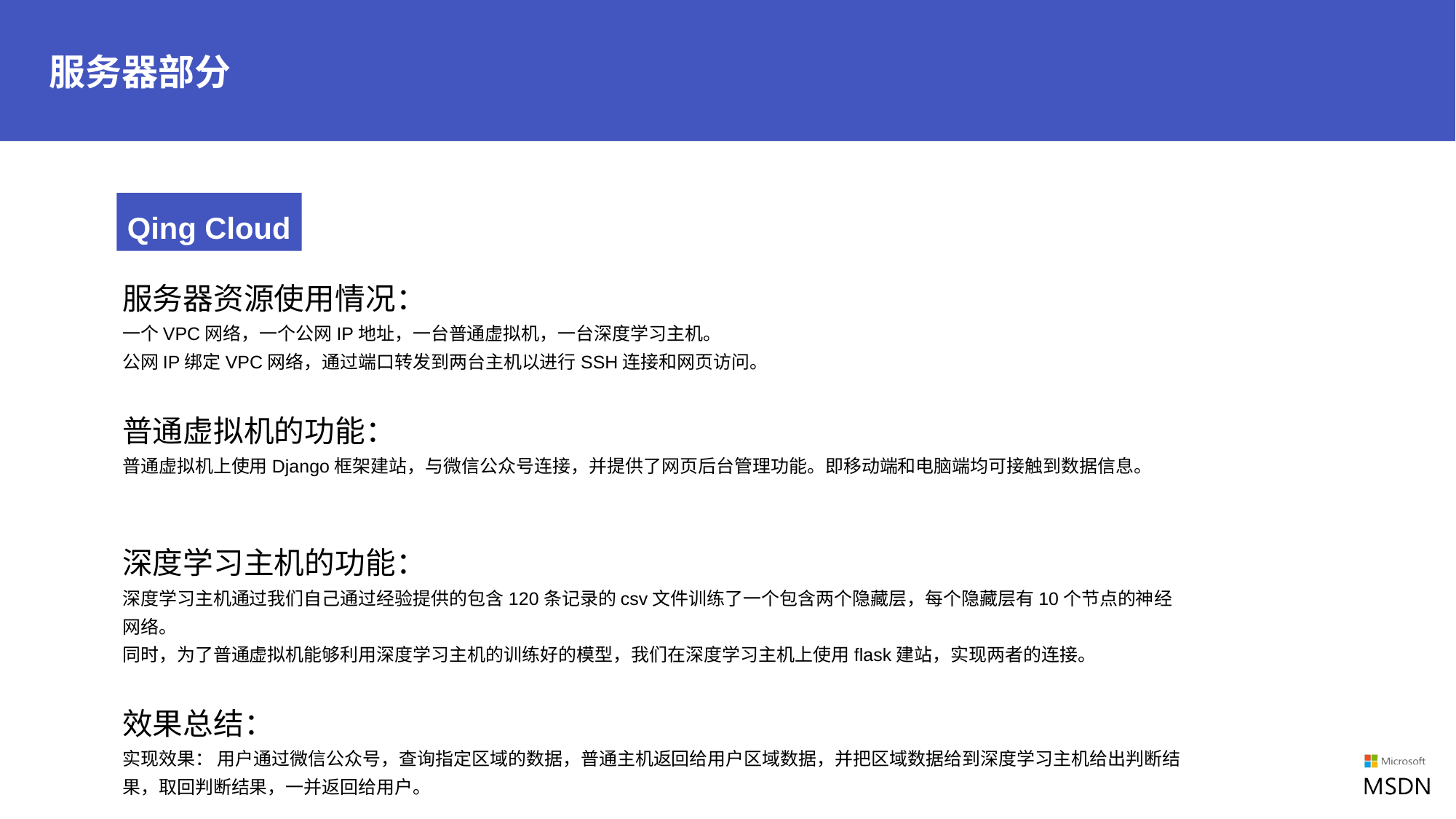

服务器部分
Qing Cloud
服务器资源使用情况：
一个VPC网络，一个公网IP地址，一台普通虚拟机，一台深度学习主机。
公网IP绑定VPC网络，通过端口转发到两台主机以进行SSH连接和网页访问。

普通虚拟机的功能：
普通虚拟机上使用Django框架建站，与微信公众号连接，并提供了网页后台管理功能。即移动端和电脑端均可接触到数据信息。

深度学习主机的功能：
深度学习主机通过我们自己通过经验提供的包含120条记录的csv文件训练了一个包含两个隐藏层，每个隐藏层有10个节点的神经网络。
同时，为了普通虚拟机能够利用深度学习主机的训练好的模型，我们在深度学习主机上使用flask建站，实现两者的连接。

效果总结：
实现效果： 用户通过微信公众号，查询指定区域的数据，普通主机返回给用户区域数据，并把区域数据给到深度学习主机给出判断结果，取回判断结果，一并返回给用户。